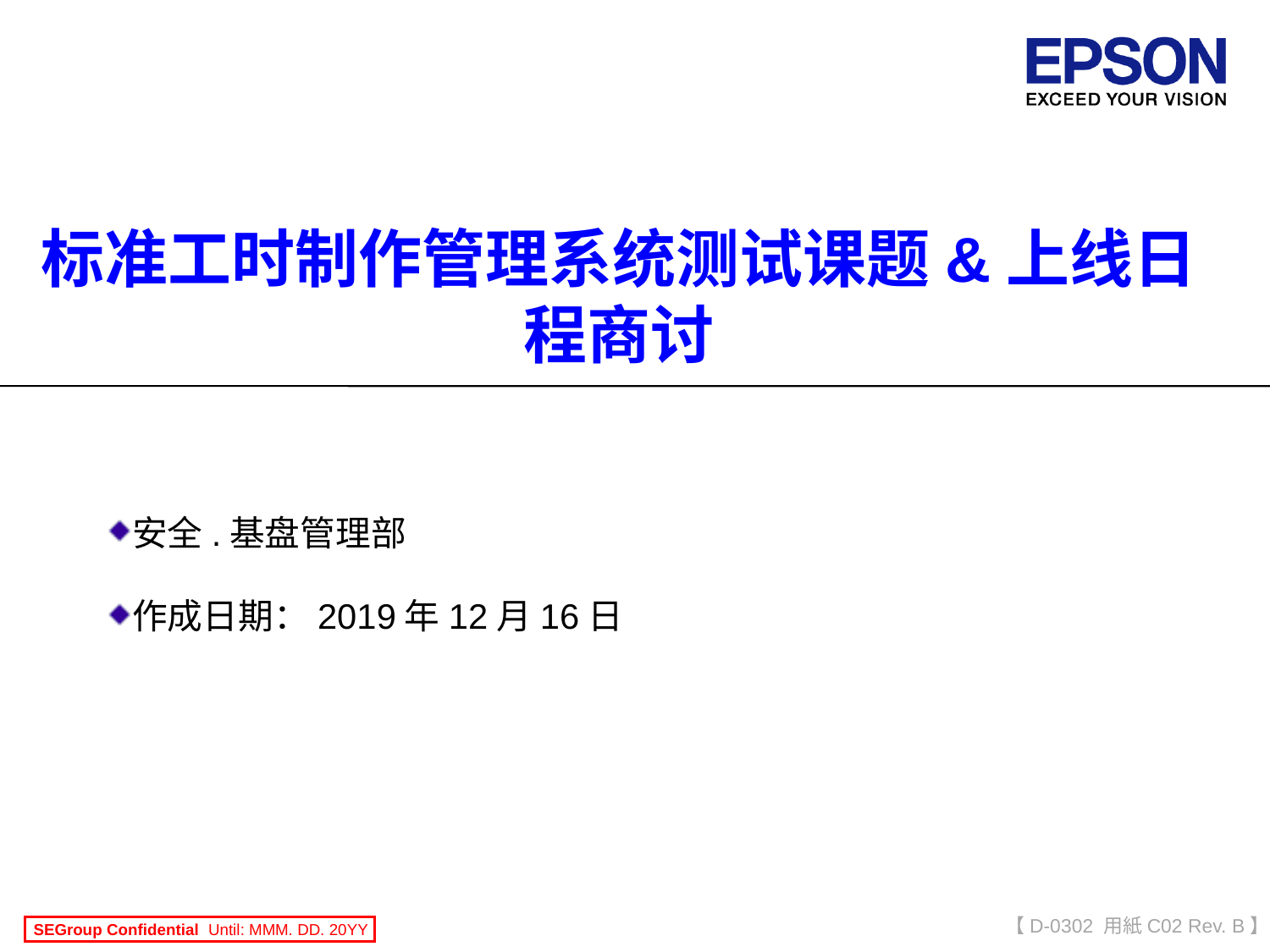

# 标准工时制作管理系统测试课题&上线日程商讨
安全.基盘管理部

作成日期：2019年12月16日